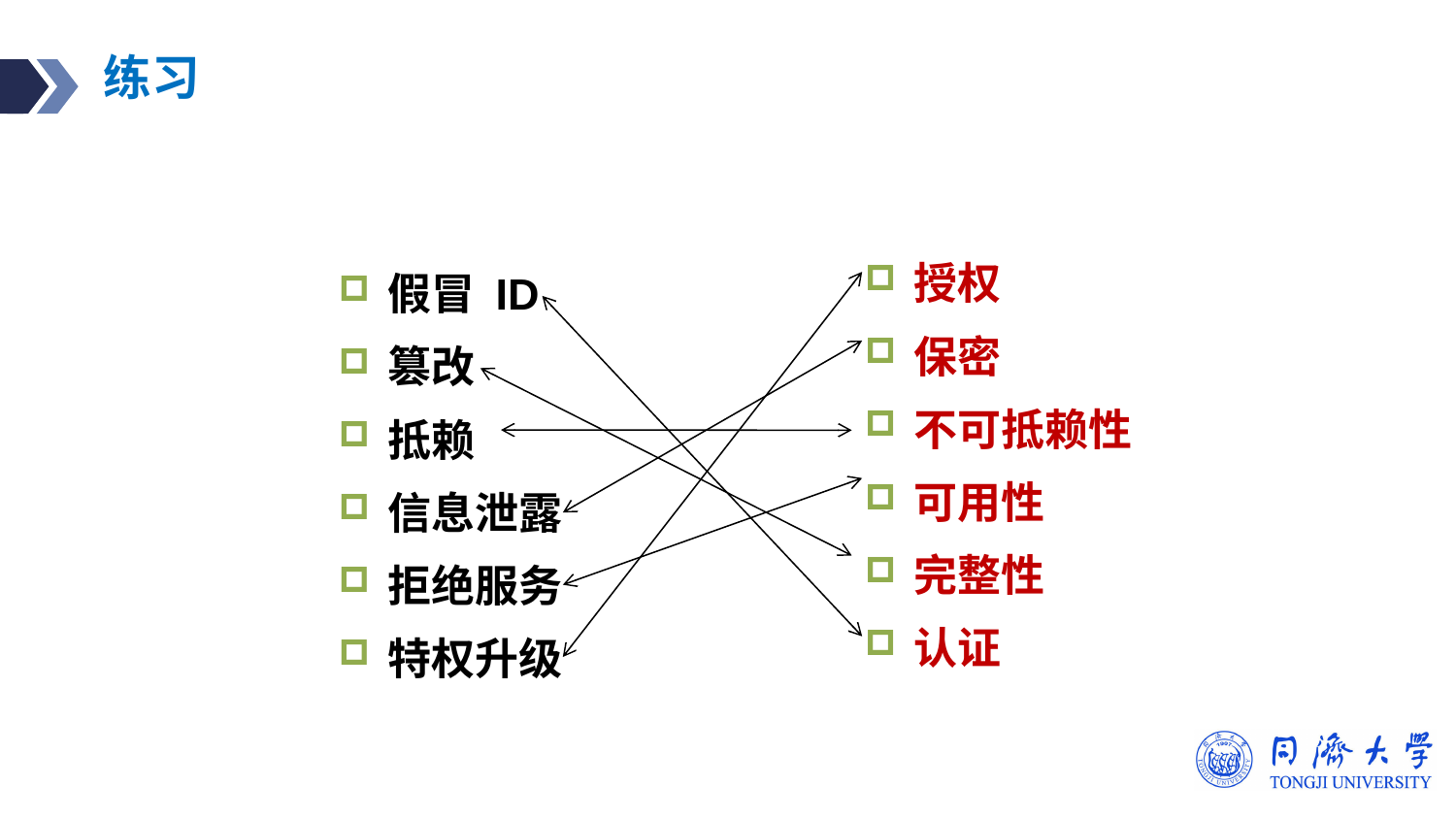

# 练习
授权
保密
不可抵赖性
可用性
完整性
认证

假冒 ID
篡改
抵赖
信息泄露
拒绝服务
特权升级